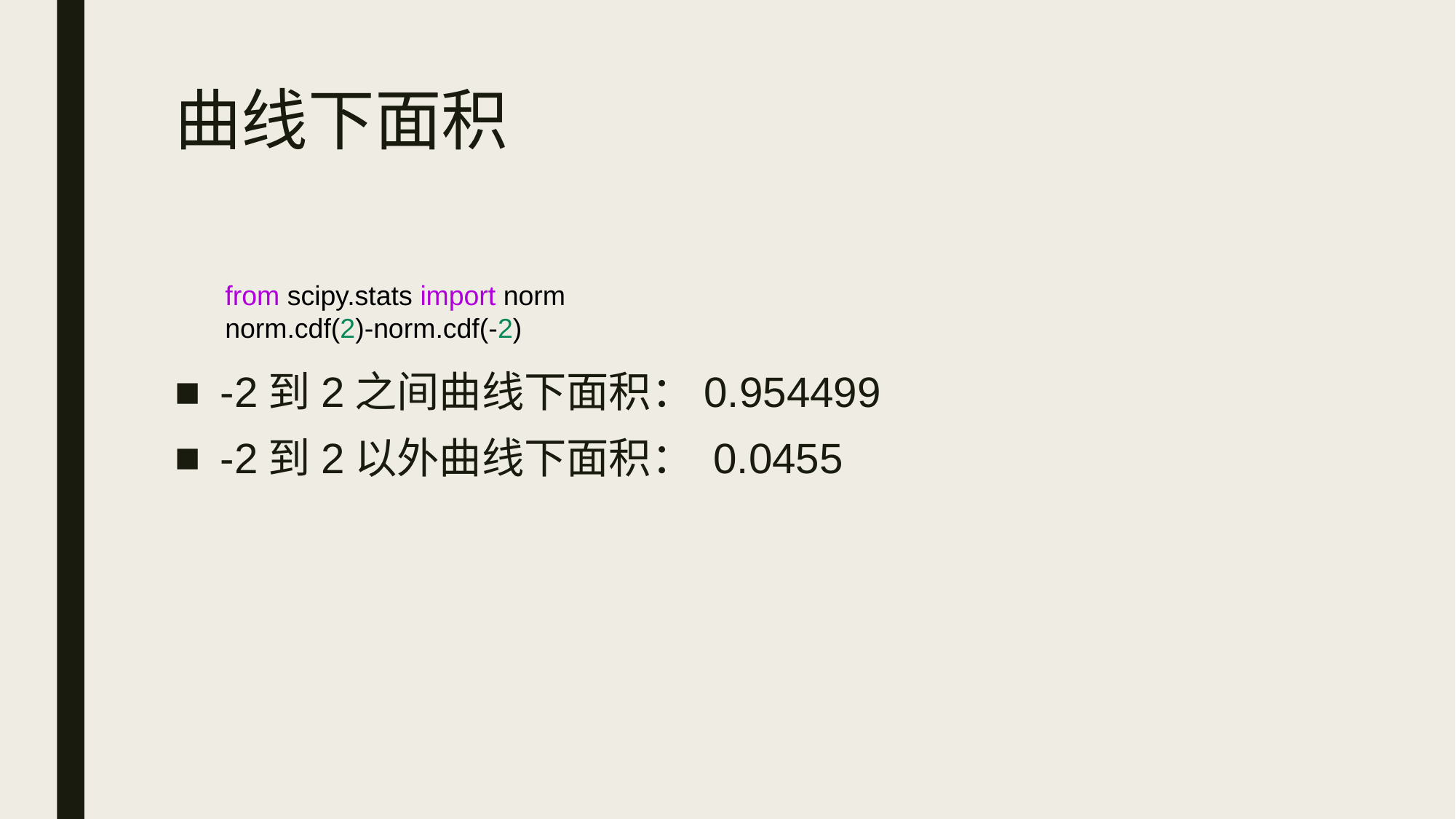

# 曲线下面积
from scipy.stats import norm
norm.cdf(2)-norm.cdf(-2)
-2到2之间曲线下面积：0.954499
-2到2以外曲线下面积： 0.0455